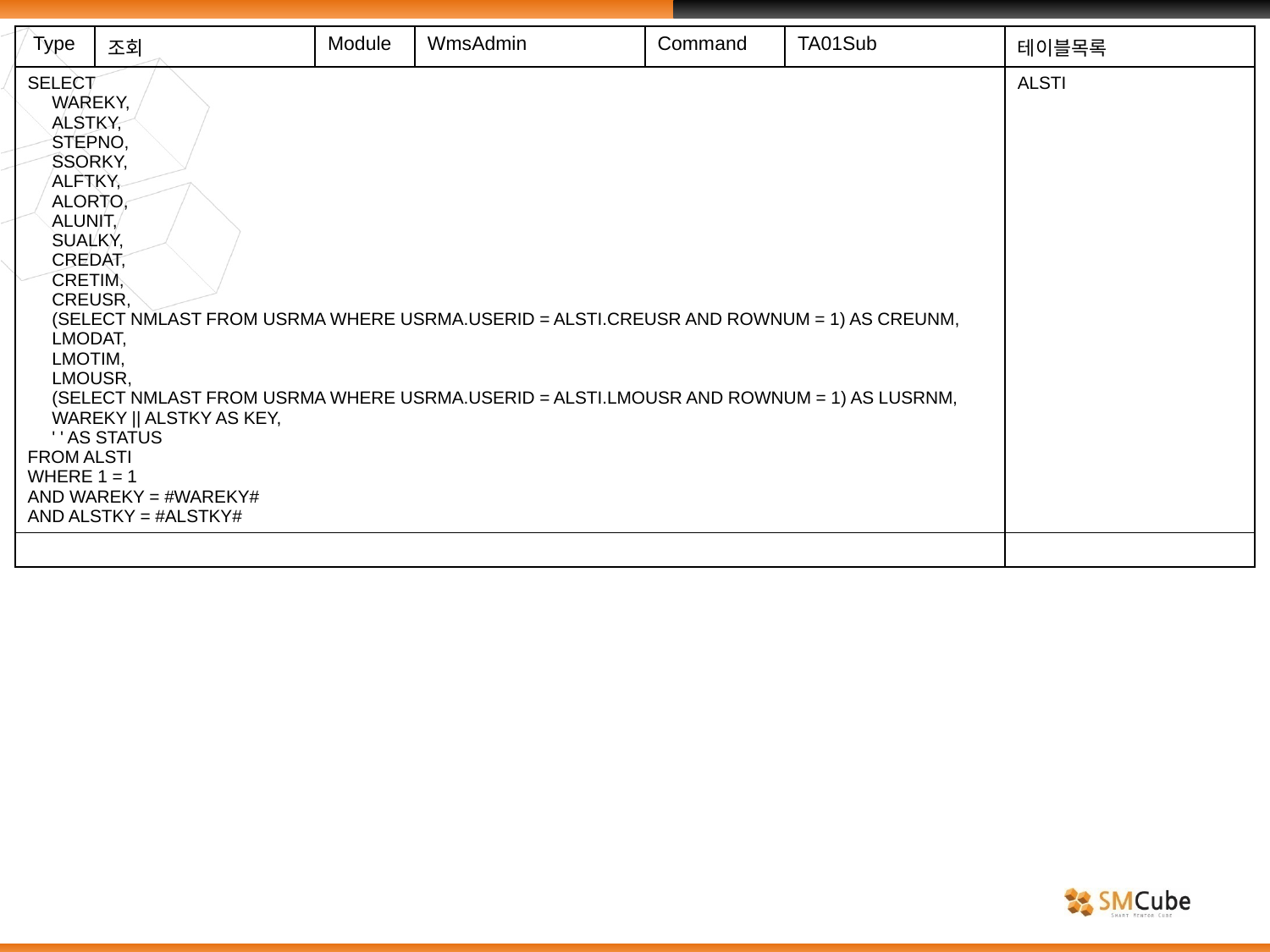

| Type | 조회 | Module | WmsAdmin | Command | TA01Sub | 테이블목록 |
| --- | --- | --- | --- | --- | --- | --- |
| SELECT WAREKY, ALSTKY, STEPNO, SSORKY, ALFTKY, ALORTO, ALUNIT, SUALKY, CREDAT, CRETIM, CREUSR, (SELECT NMLAST FROM USRMA WHERE USRMA.USERID = ALSTI.CREUSR AND ROWNUM = 1) AS CREUNM, LMODAT, LMOTIM, LMOUSR, (SELECT NMLAST FROM USRMA WHERE USRMA.USERID = ALSTI.LMOUSR AND ROWNUM = 1) AS LUSRNM, WAREKY || ALSTKY AS KEY, ' ' AS STATUS FROM ALSTI WHERE 1 = 1 AND WAREKY = #WAREKY# AND ALSTKY = #ALSTKY# |  |  |  |  |  | ALSTI |
|  |  |  |  |  |  |  |